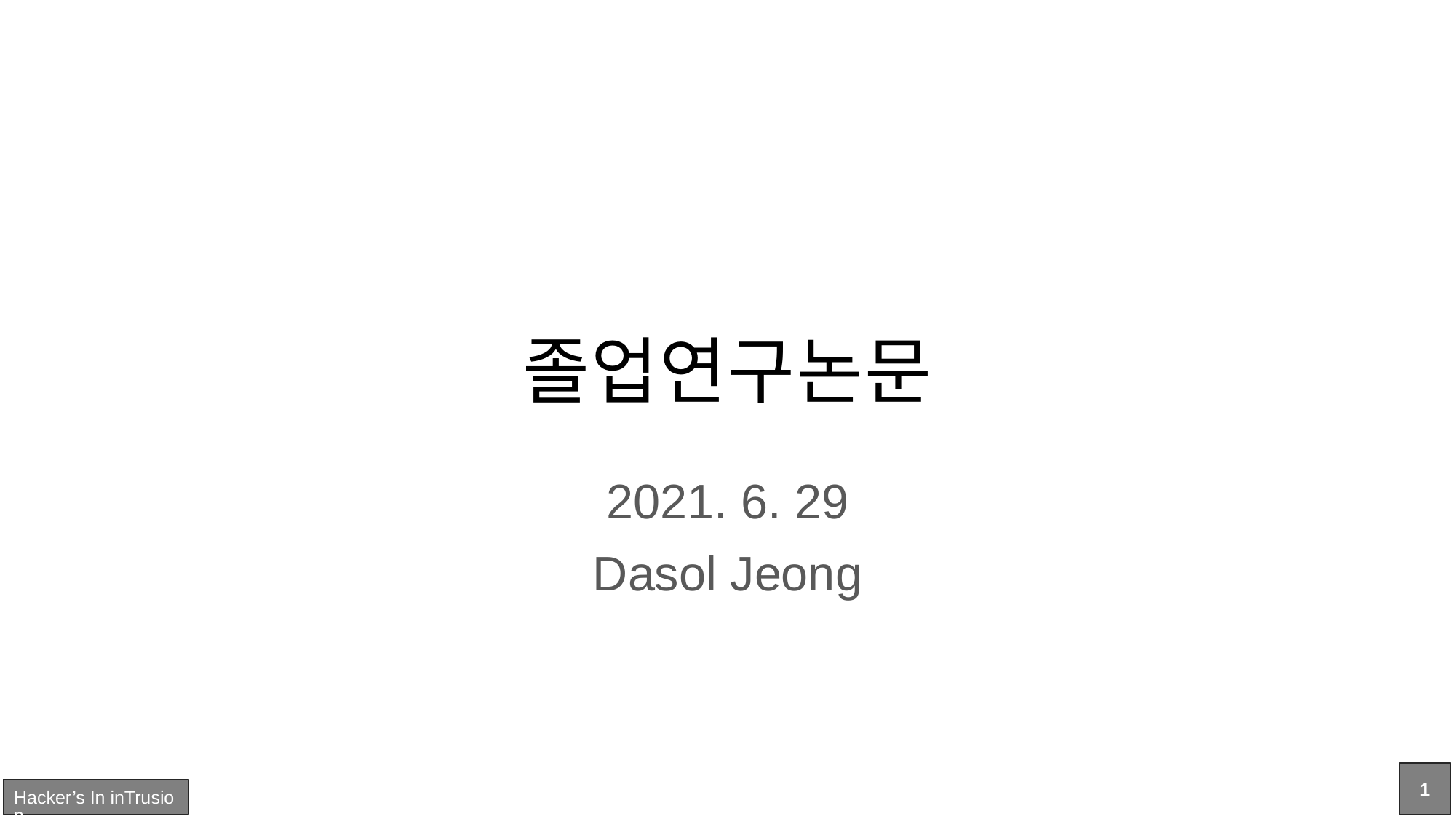

# 졸업연구논문
2021. 6. 29
Dasol Jeong
1
Hacker’s In inTrusion